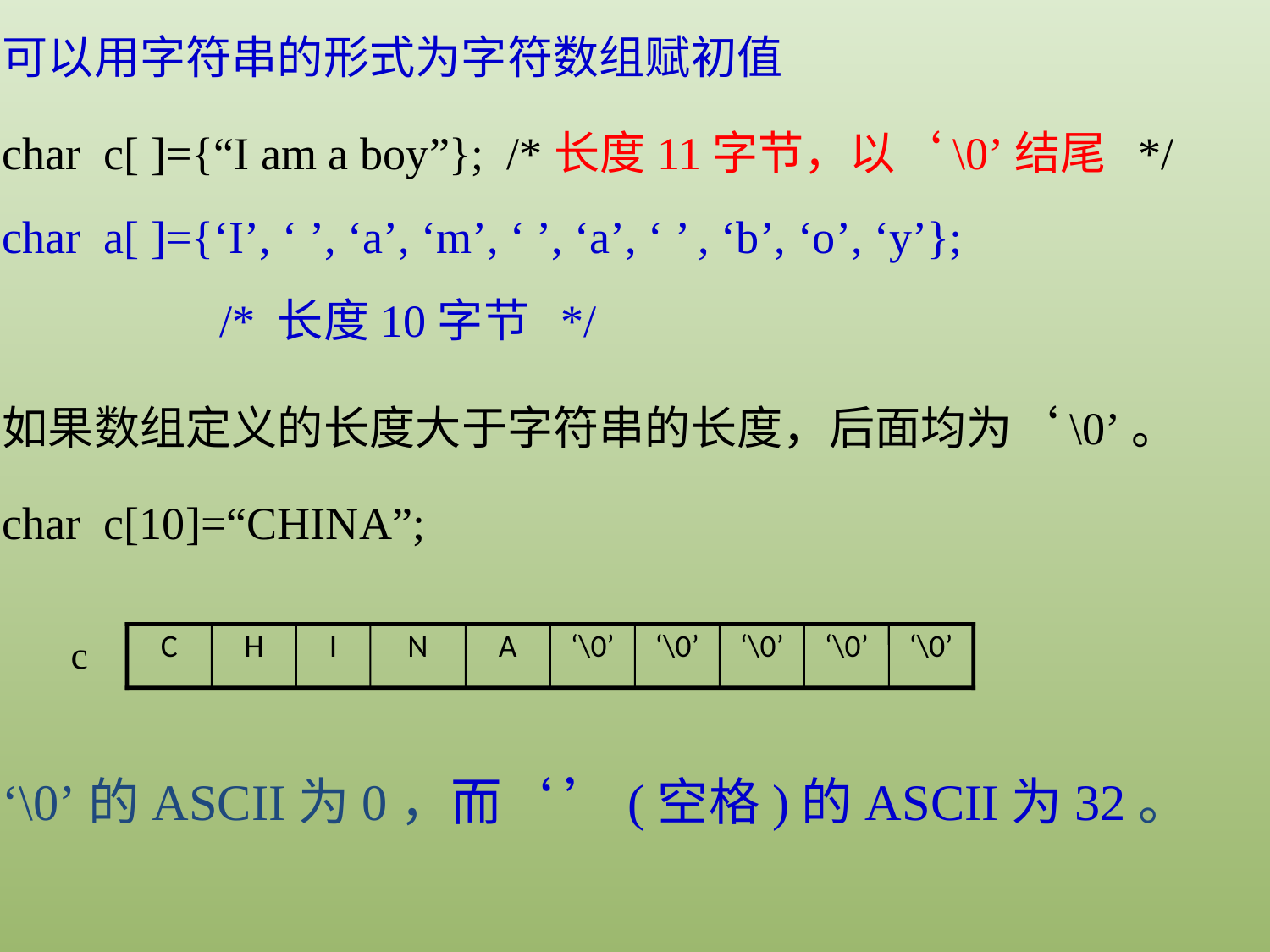

可以用字符串的形式为字符数组赋初值
char  c[ ]={“I am a boy”};  /*长度11字节，以‘\0’结尾  */
char  a[ ]={‘I’, ‘ ’, ‘a’, ‘m’, ‘ ’, ‘a’, ‘ ’ , ‘b’, ‘o’, ‘y’};
                   /* 长度10字节  */
如果数组定义的长度大于字符串的长度，后面均为‘\0’。
char  c[10]=“CHINA”;
c
C

H

I

N

A

‘\0’

‘\0’

‘\0’

‘\0’

‘\0’

‘\0’的ASCII为0，而‘ ’(空格)的ASCII为32。
345